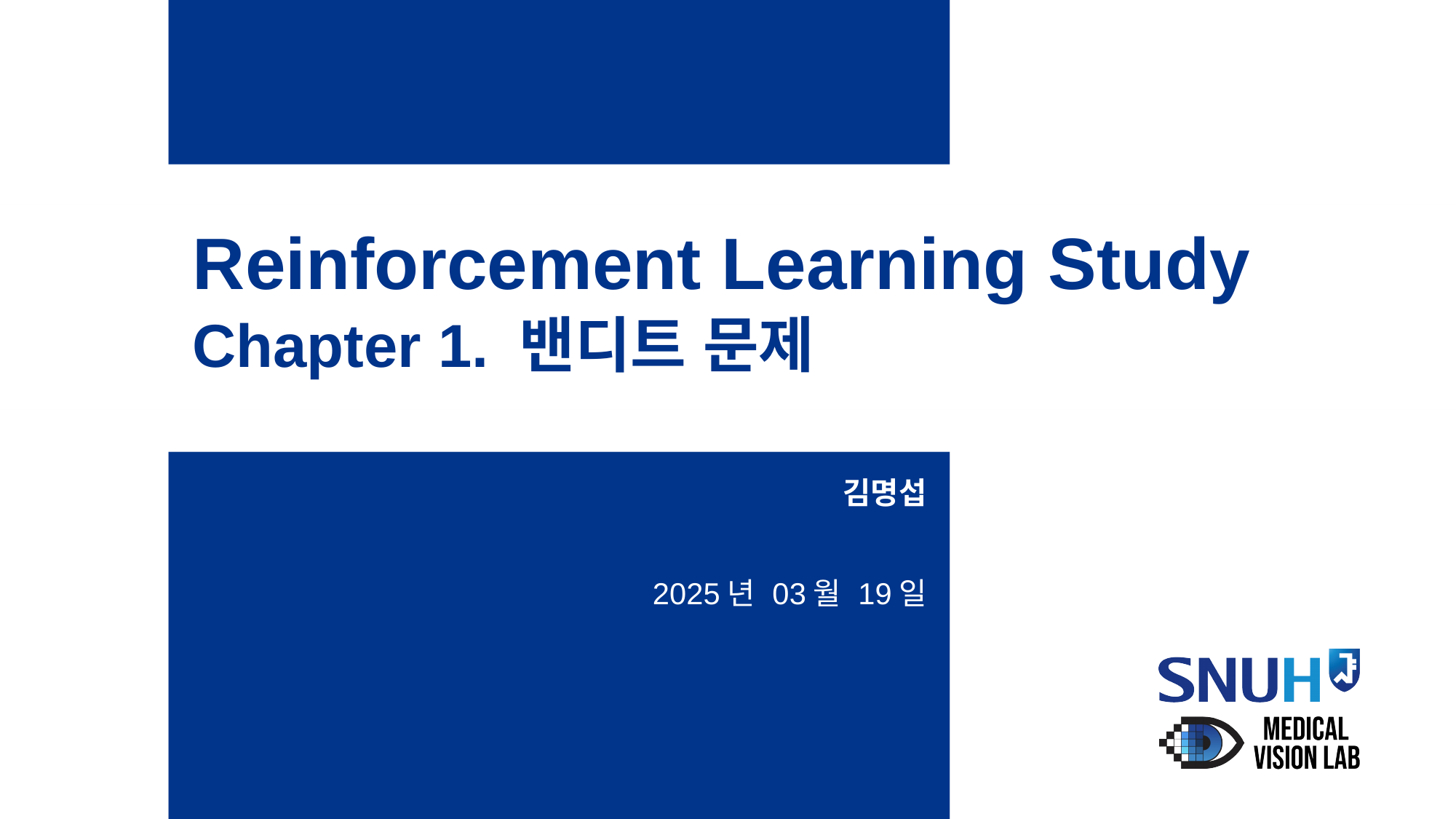

# Reinforcement Learning Study Chapter 1. 밴디트 문제
김명섭

2025년 03월 19일